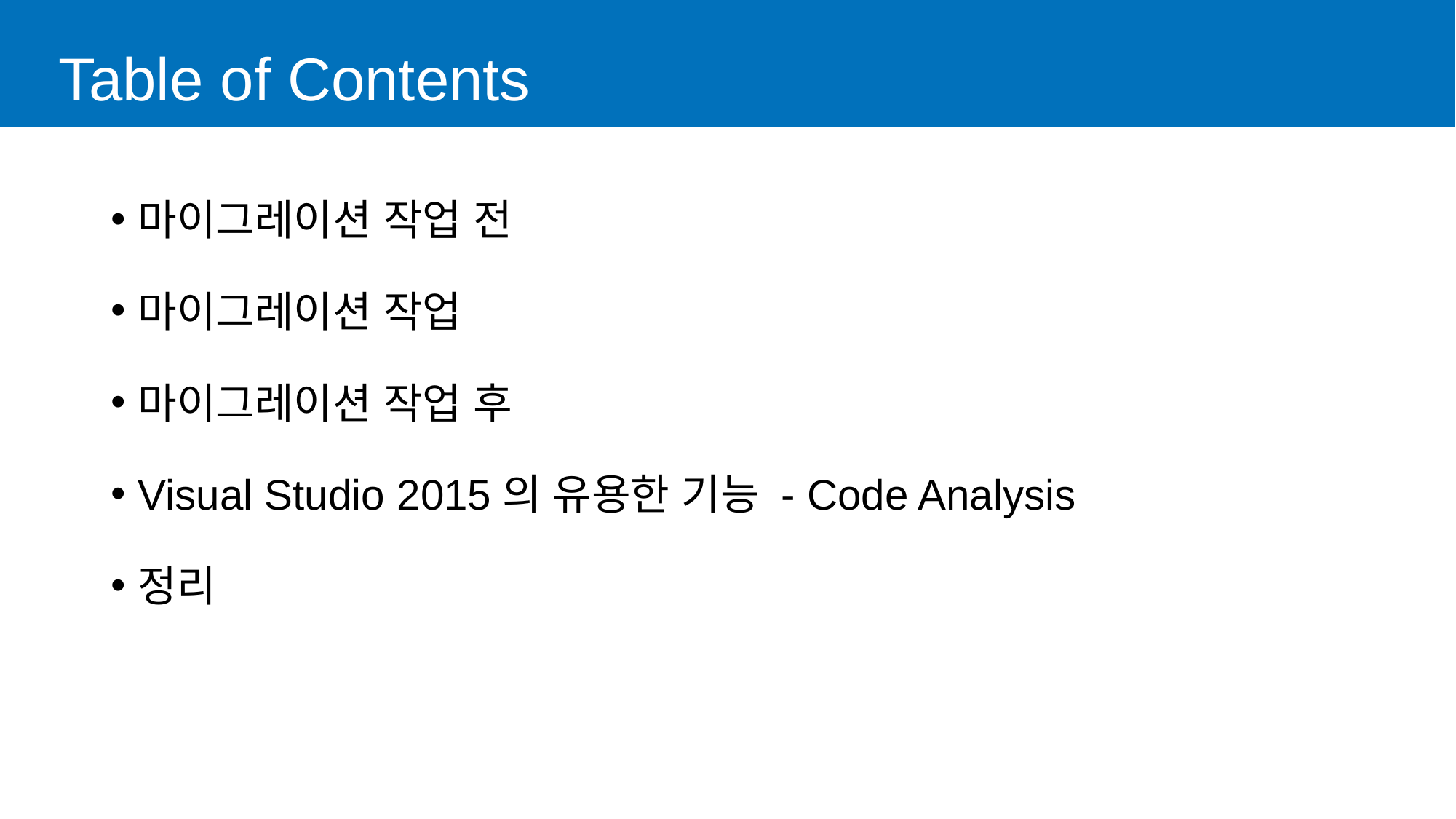

# Table of Contents
마이그레이션 작업 전
마이그레이션 작업
마이그레이션 작업 후
Visual Studio 2015의 유용한 기능 - Code Analysis
정리